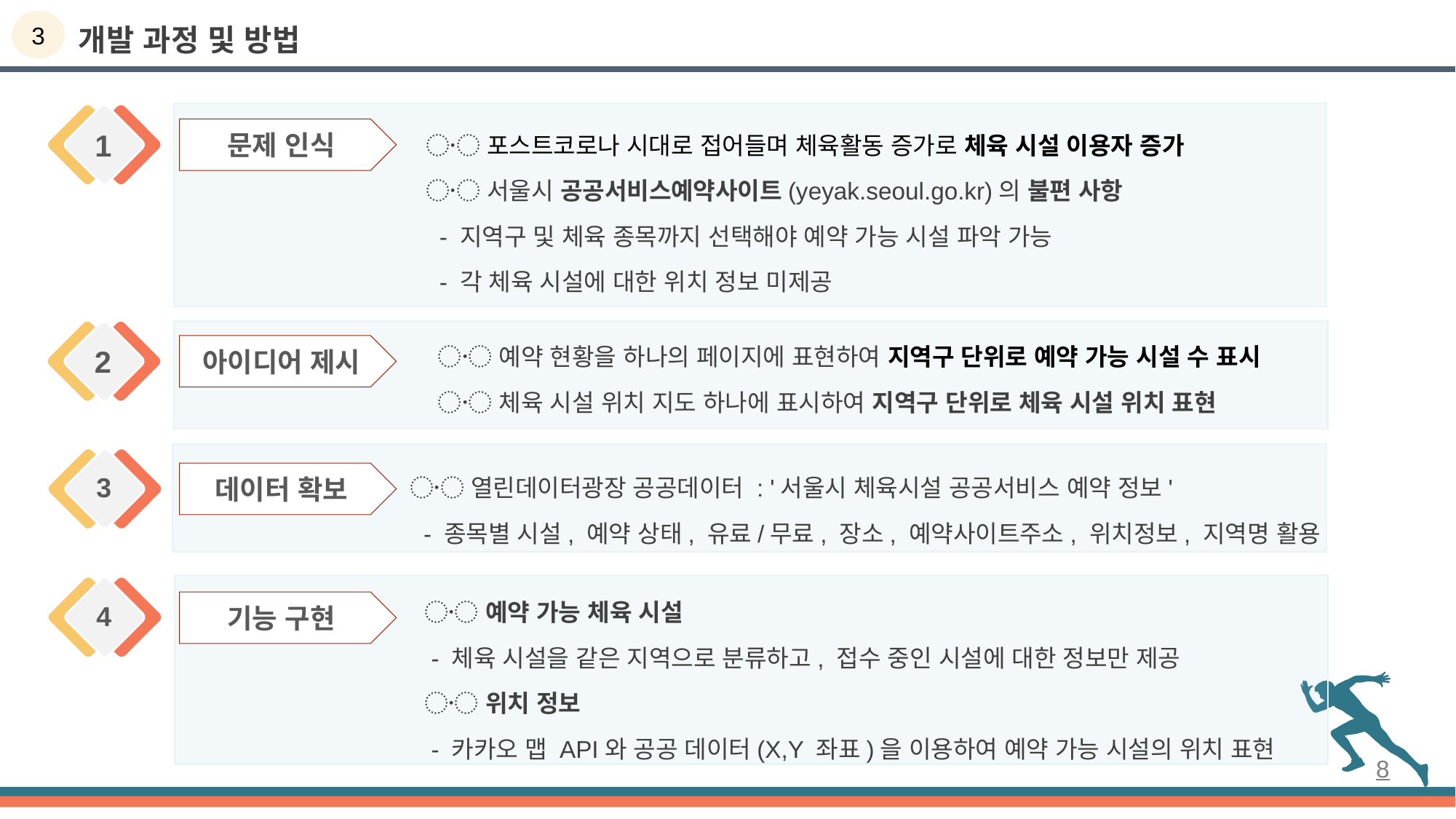

3
개발 과정 및 방법

〮 포스트코로나 시대로 접어들며 체육활동 증가로 체육 시설 이용자 증가
〮 서울시 공공서비스예약사이트(yeyak.seoul.go.kr)의 불편 사항
  - 지역구 및 체육 종목까지 선택해야 예약 가능 시설 파악 가능
  - 각 체육 시설에 대한 위치 정보 미제공

1
문제 인식
〮 예약 현황을 하나의 페이지에 표현하여 지역구 단위로 예약 가능 시설 수 표시
〮 체육 시설 위치 지도 하나에 표시하여 지역구 단위로 체육 시설 위치 표현

2
아이디어 제시

〮 열린데이터광장 공공데이터 : '서울시 체육시설 공공서비스 예약 정보'
  - 종목별 시설, 예약 상태, 유료/무료, 장소, 예약사이트주소, 위치정보, 지역명 활용

3
데이터 확보

〮 예약 가능 체육 시설
 - 체육 시설을 같은 지역으로 분류하고, 접수 중인 시설에 대한 정보만 제공
〮 위치 정보
 - 카카오 맵 API와 공공 데이터(X,Y 좌표)을 이용하여 예약 가능 시설의 위치 표현

4
기능 구현